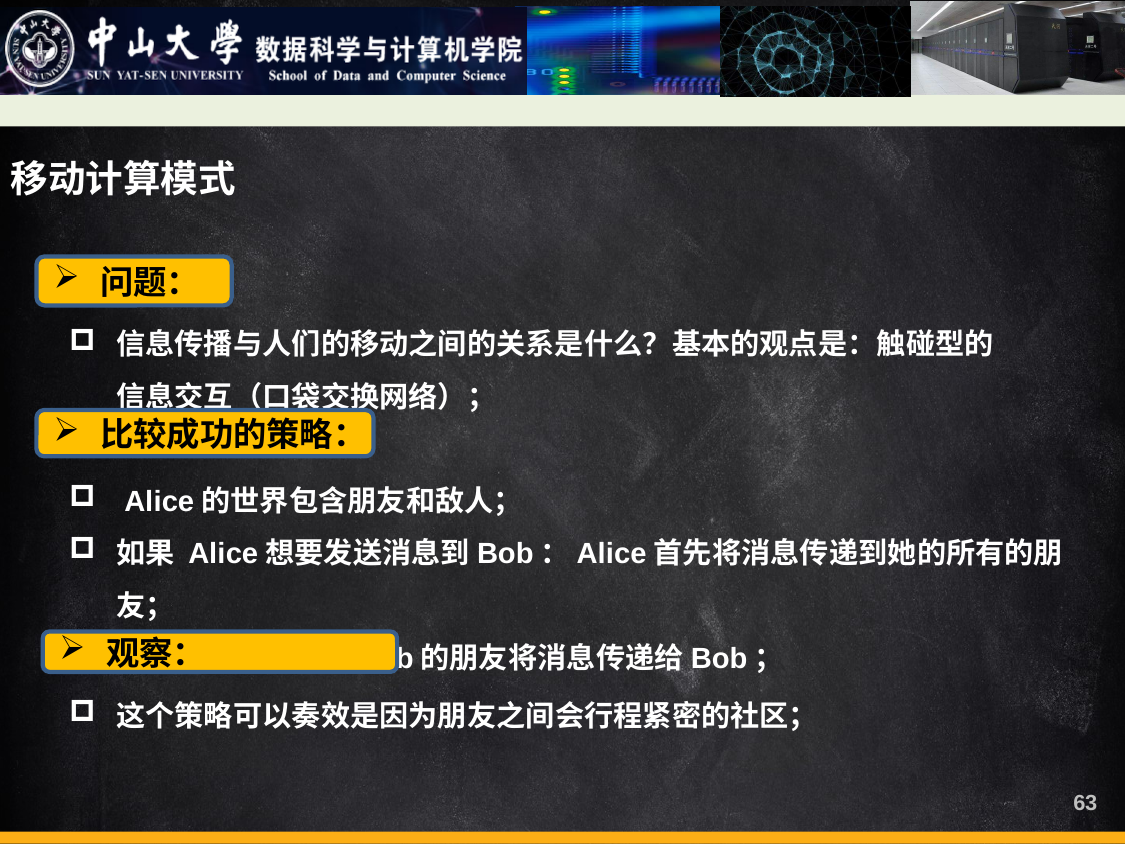

移动计算模式
问题：
信息传播与人们的移动之间的关系是什么？基本的观点是：触碰型的信息交互（口袋交换网络）；
比较成功的策略：
 Alice的世界包含朋友和敌人；
如果 Alice想要发送消息到Bob：Alice首先将消息传递到她的所有的朋友；
然后由第一个遇到Bob的朋友将消息传递给Bob；
观察：
这个策略可以奏效是因为朋友之间会行程紧密的社区；